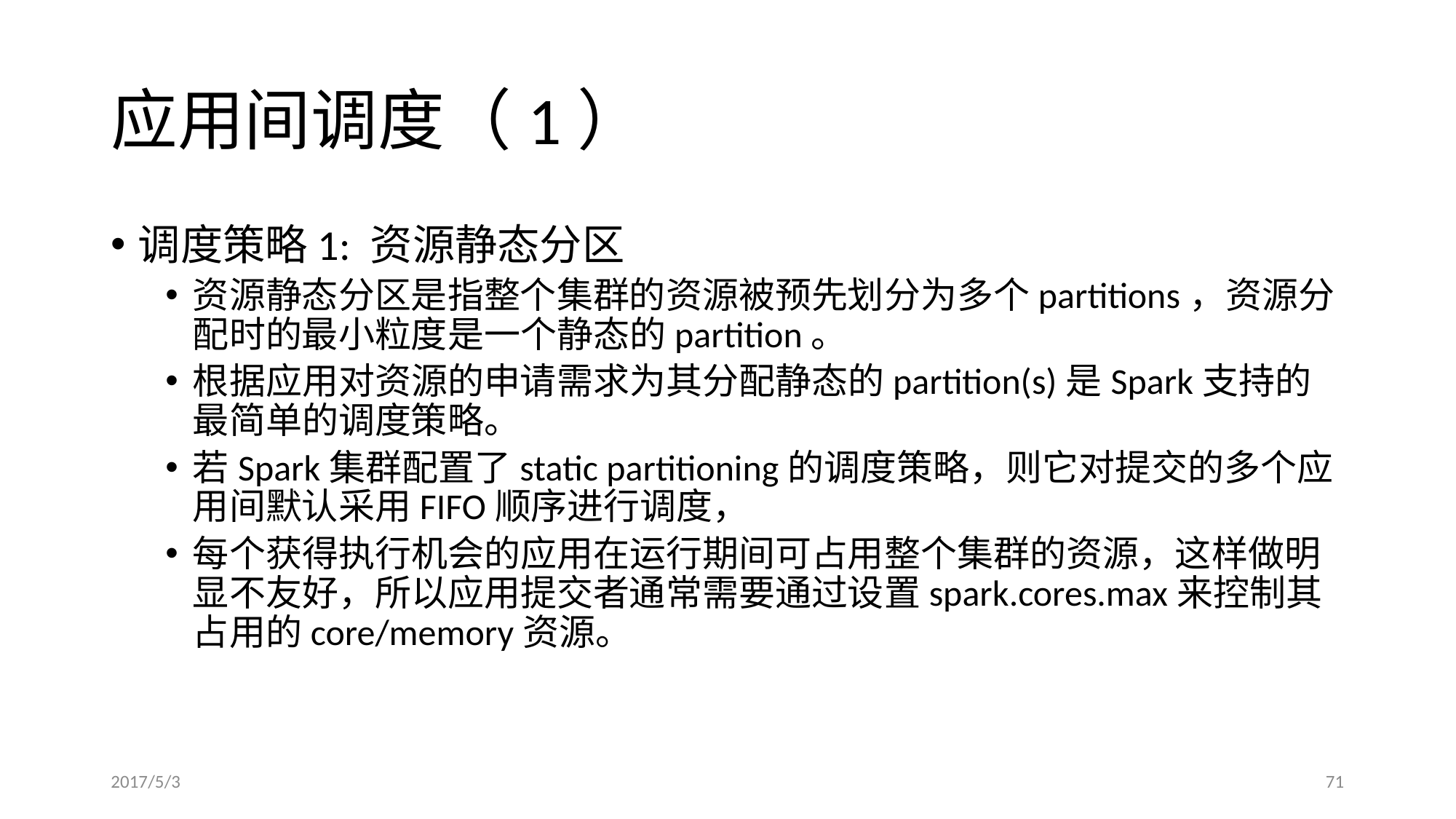

# 应用间调度（1）
调度策略1: 资源静态分区
资源静态分区是指整个集群的资源被预先划分为多个partitions，资源分配时的最小粒度是一个静态的partition。
根据应用对资源的申请需求为其分配静态的partition(s)是Spark支持的最简单的调度策略。
若Spark集群配置了static partitioning的调度策略，则它对提交的多个应用间默认采用FIFO顺序进行调度，
每个获得执行机会的应用在运行期间可占用整个集群的资源，这样做明显不友好，所以应用提交者通常需要通过设置spark.cores.max来控制其占用的core/memory资源。

2017/5/3
71